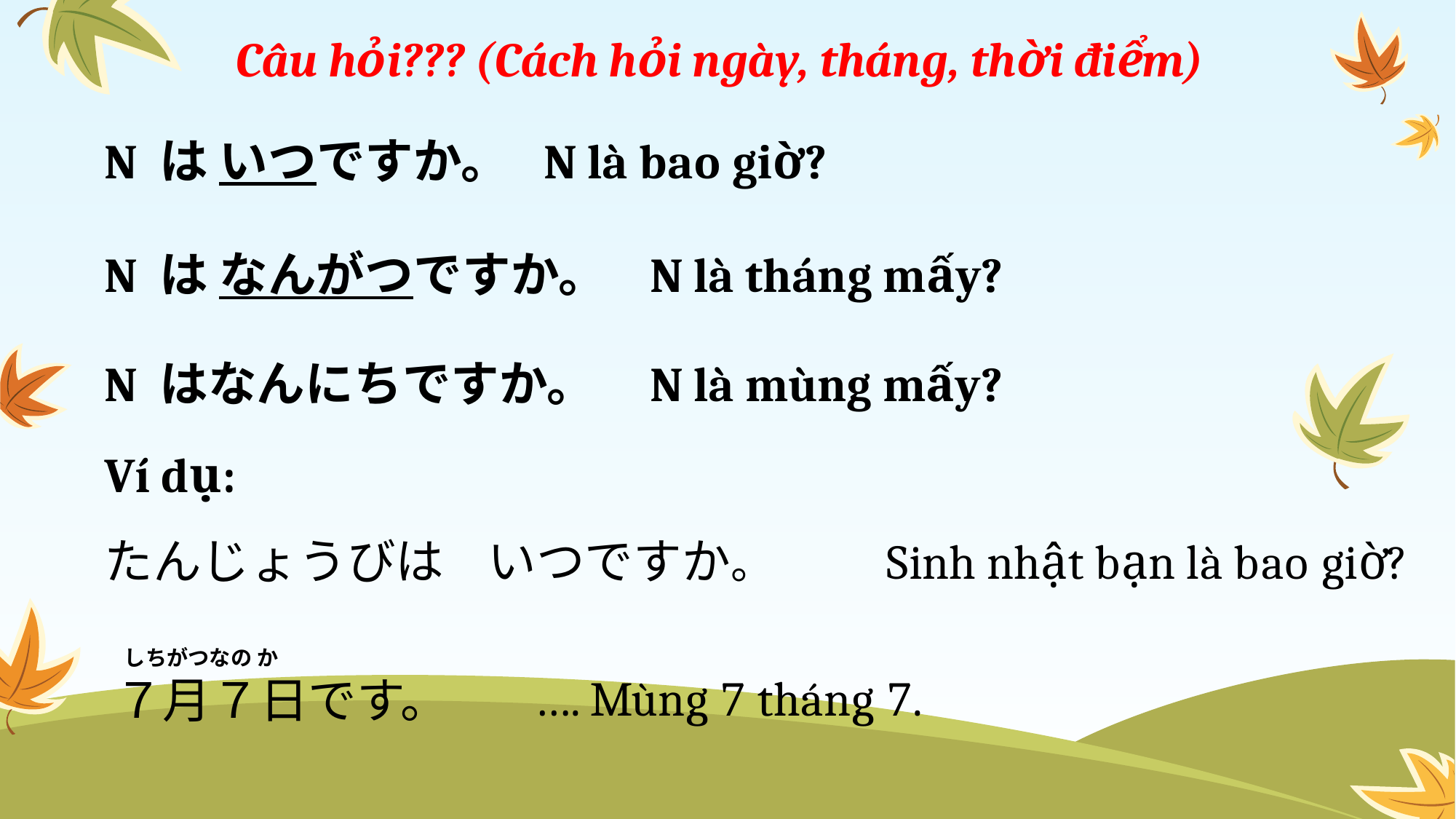

Câu hỏi??? (Cách hỏi ngày, tháng, thời điểm)

N は いつですか。  N là bao giờ?

N は なんがつですか。	N là tháng mấy?

N はなんにちですか。	N là mùng mấy?

Ví dụ:
たんじょうびは    いつですか。

Sinh nhật bạn là bao giờ?

 しちがつなの か
７月７日です。

…. Mùng 7 tháng 7.